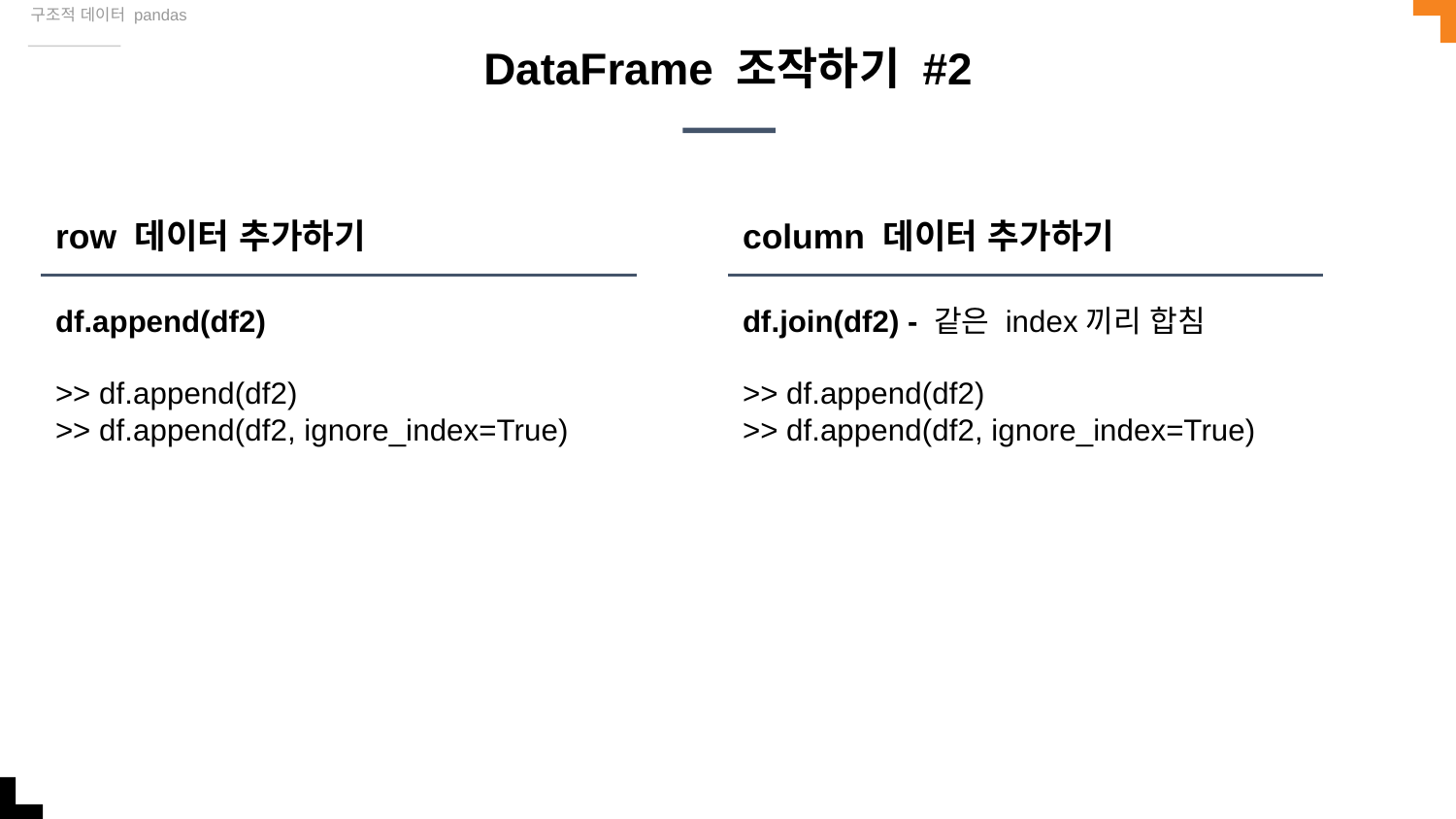

구조적 데이터 pandas
# DataFrame 조작하기 #2
row 데이터 추가하기
column 데이터 추가하기

df.append(df2)

>> df.append(df2)
>> df.append(df2, ignore_index=True)
df.join(df2) - 같은 index끼리 합침

>> df.append(df2)
>> df.append(df2, ignore_index=True)